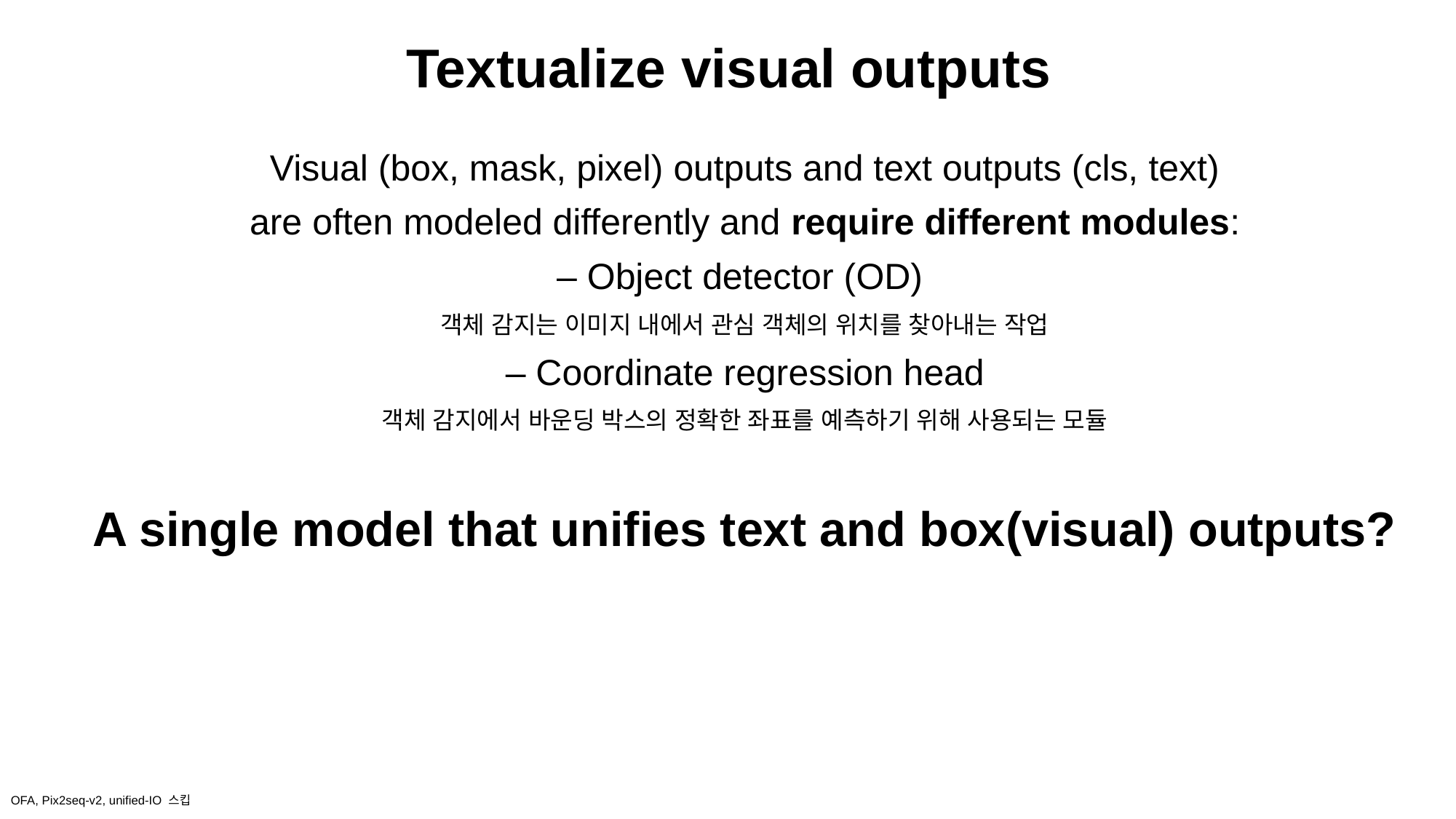

# Textualize visual outputs
Visual (box, mask, pixel) outputs and text outputs (cls, text)
 are often modeled differently and require different modules:
– Object detector (OD)
객체 감지는 이미지 내에서 관심 객체의 위치를 찾아내는 작업
– Coordinate regression head
객체 감지에서 바운딩 박스의 정확한 좌표를 예측하기 위해 사용되는 모듈

A single model that unifies text and box(visual) outputs?
21
OFA, Pix2seq-v2, unified-IO 스킵